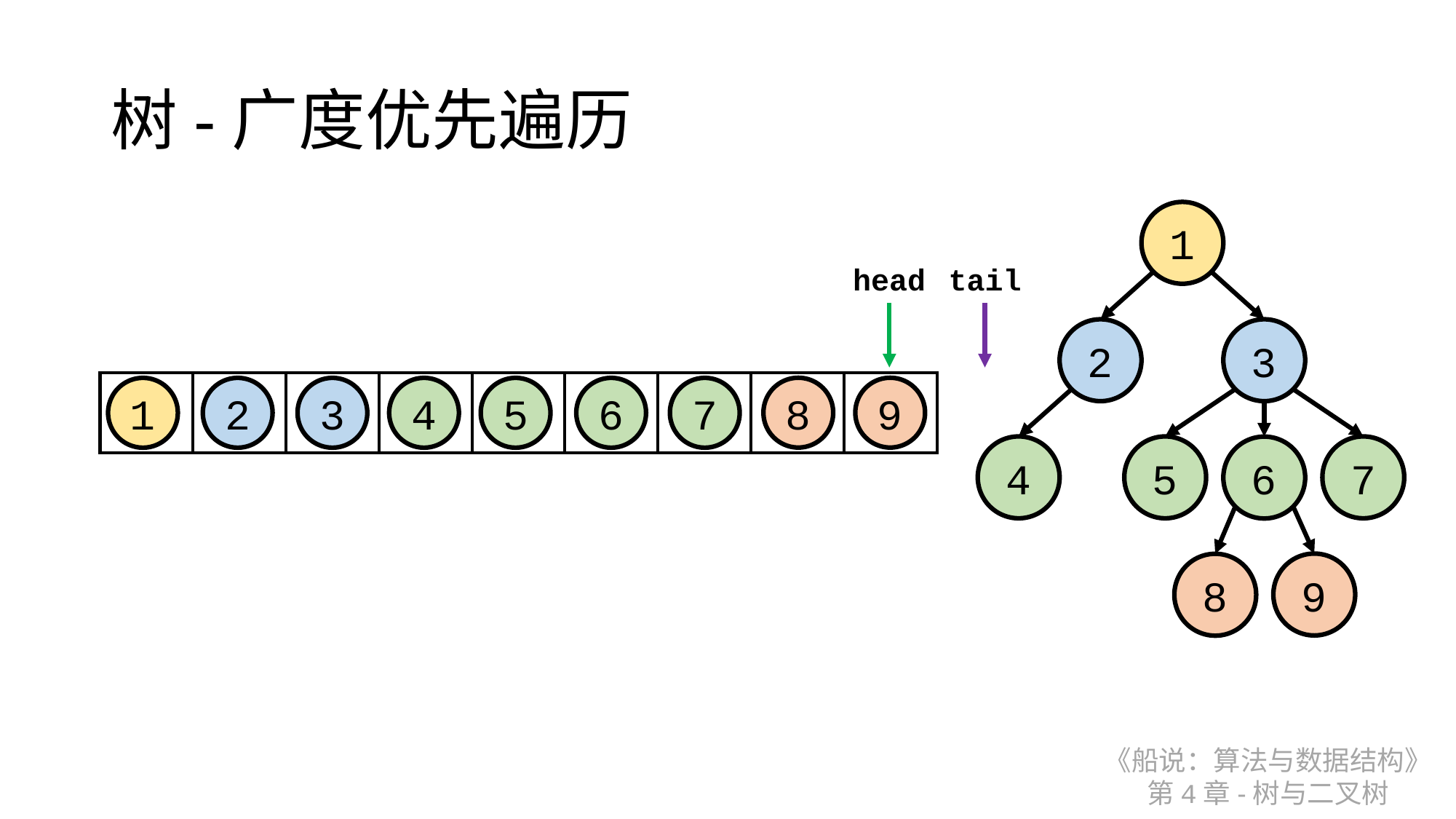

# 树-广度优先遍历
1
head
tail
2
3
|  |  |  |  |  |  |  |  |  |
| --- | --- | --- | --- | --- | --- | --- | --- | --- |
8
9
1
2
3
4
5
6
7
4
5
7
6
9
8